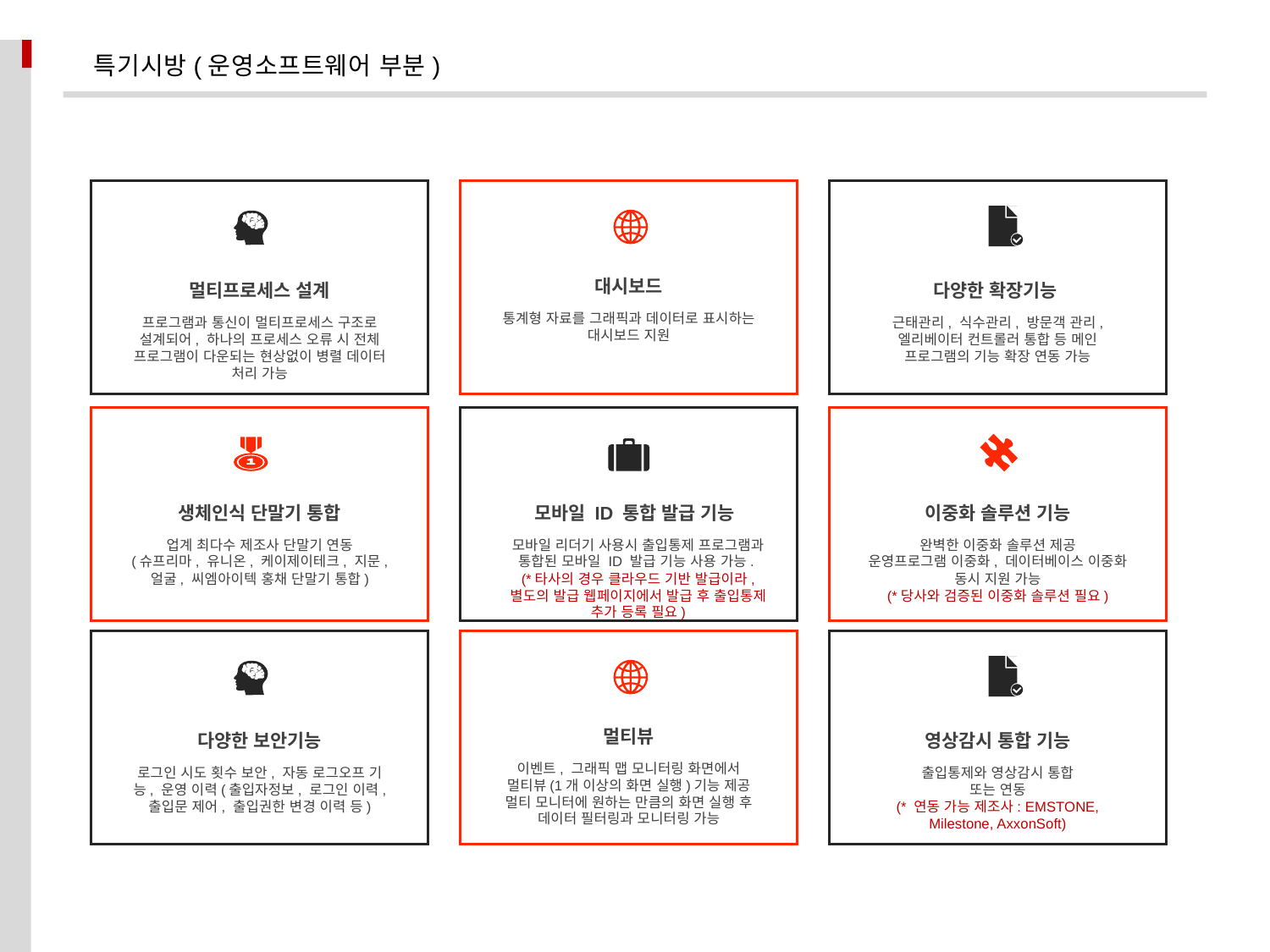

특기시방(운영소프트웨어 부분)

대시보드
통계형 자료를 그래픽과 데이터로 표시하는 대시보드 지원
멀티프로세스 설계
프로그램과 통신이 멀티프로세스 구조로 설계되어, 하나의 프로세스 오류 시 전체 프로그램이 다운되는 현상없이 병렬 데이터 처리 가능
Simple  Presentation
You can simply impress your audience and add a unique zing and appeal to your Presentations.
다양한 확장기능
근태관리, 식수관리, 방문객 관리, 엘리베이터 컨트롤러 통합 등 메인 프로그램의 기능 확장 연동 가능

이중화 솔루션 기능
완벽한 이중화 솔루션 제공
운영프로그램 이중화, 데이터베이스 이중화 동시 지원 가능
(*당사와 검증된 이중화 솔루션 필요)
생체인식 단말기 통합
업계 최다수 제조사 단말기 연동
(슈프리마, 유니온, 케이제이테크, 지문, 얼굴, 씨엠아이텍 홍채 단말기 통합)
모바일 ID 통합 발급 기능
모바일 리더기 사용시 출입통제 프로그램과 통합된 모바일 ID 발급 기능 사용 가능.
(*타사의 경우 클라우드 기반 발급이라, 별도의 발급 웹페이지에서 발급 후 출입통제 추가 등록 필요)

멀티뷰
이벤트, 그래픽 맵 모니터링 화면에서 멀티뷰(1개 이상의 화면 실행)기능 제공
멀티 모니터에 원하는 만큼의 화면 실행 후 데이터 필터링과 모니터링 가능
다양한 보안기능
로그인 시도 횟수 보안, 자동 로그오프 기능, 운영 이력(출입자정보, 로그인 이력, 출입문 제어, 출입권한 변경 이력 등)
Simple  Presentation
You can simply impress your audience and add a unique zing and appeal to your Presentations.
영상감시 통합 기능
출입통제와 영상감시 통합
또는 연동
(* 연동 가능 제조사: EMSTONE, Milestone, AxxonSoft)